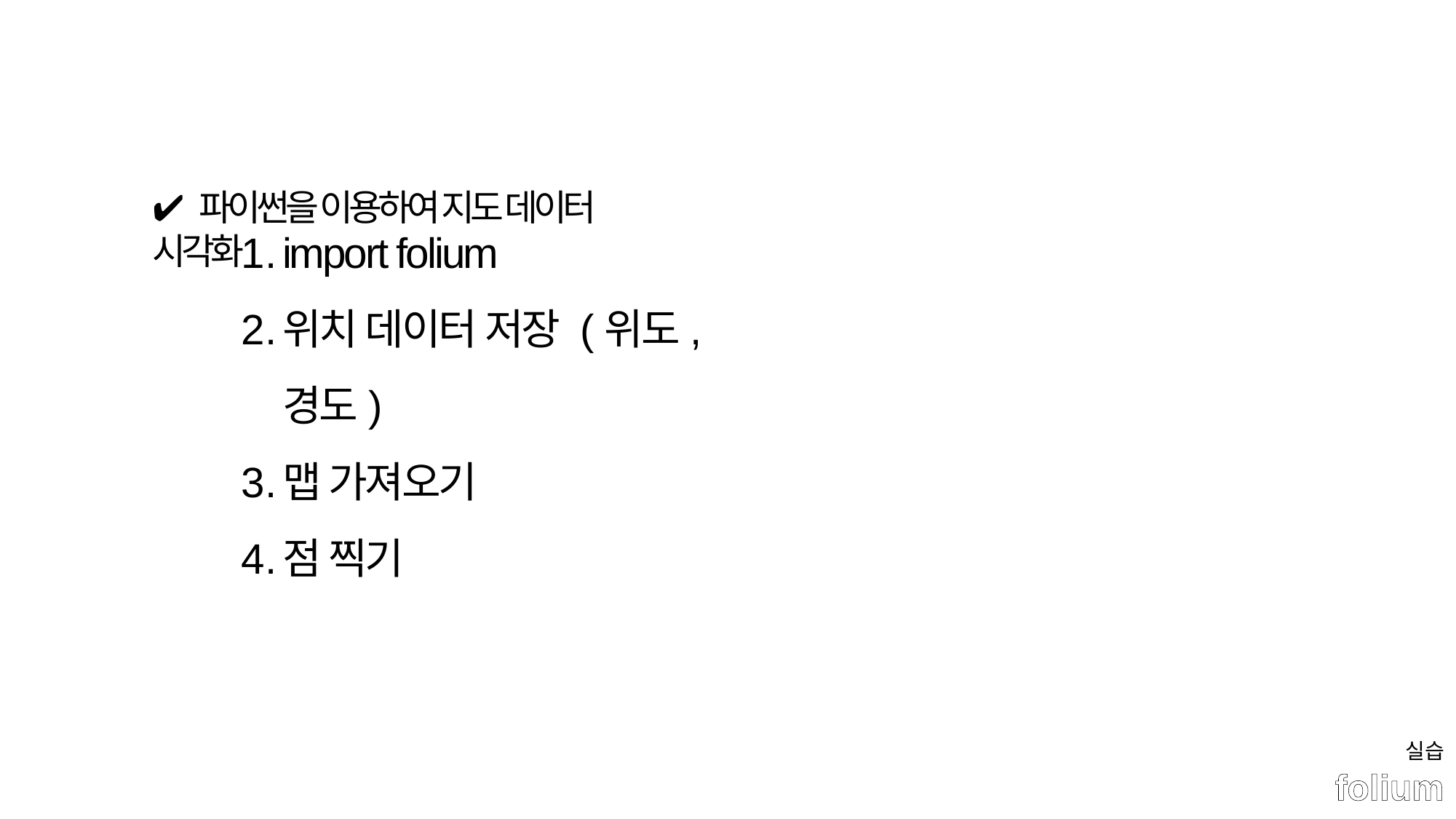

✔ 파이썬을 이용하여 지도 데이터 시각화
import folium
위치 데이터 저장 (위도, 경도)
맵 가져오기
점 찍기
실습
# folium